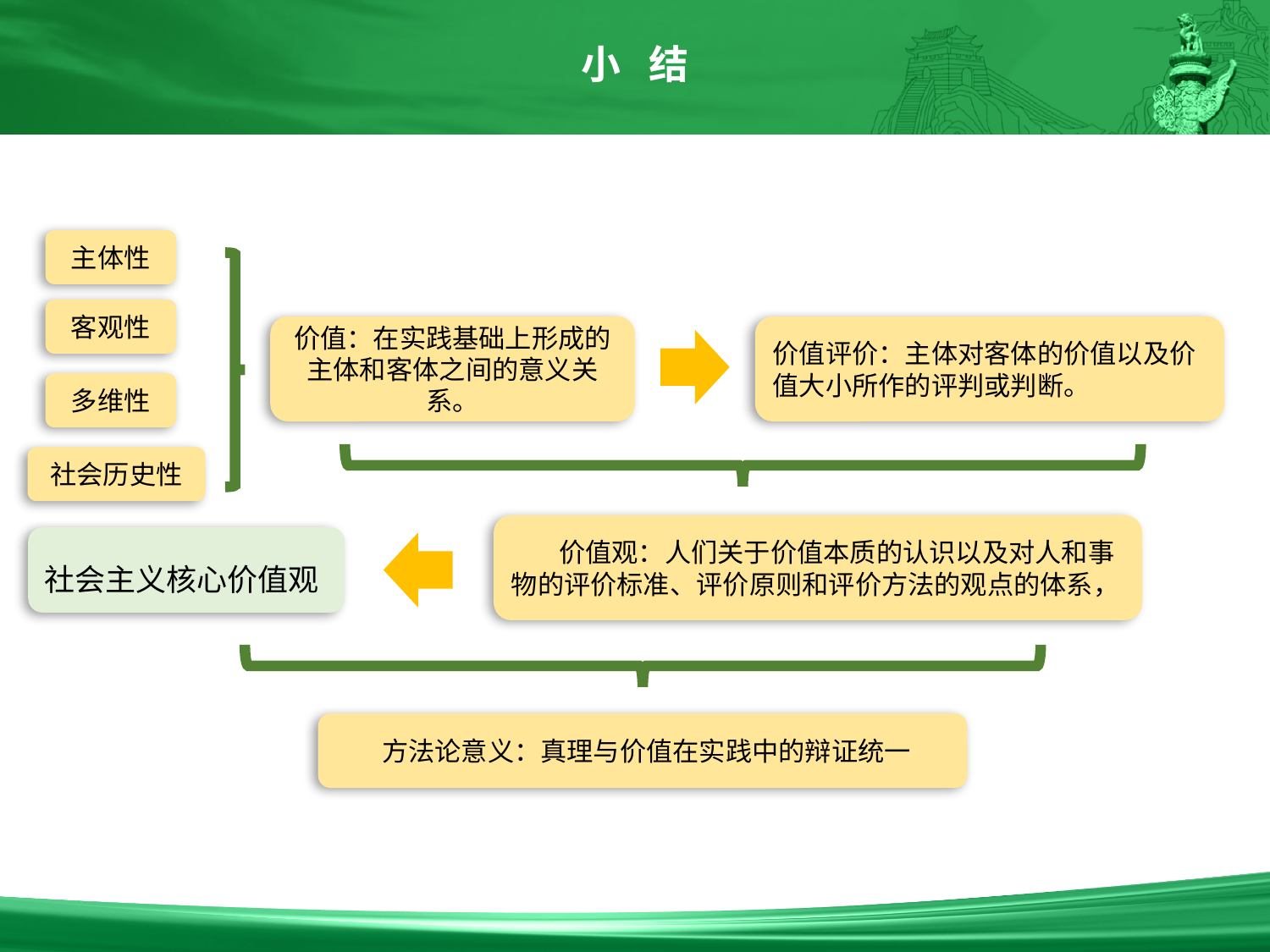

小   结

主体性

客观性
价值：在实践基础上形成的主体和客体之间的意义关系。
价值评价：主体对客体的价值以及价值大小所作的评判或判断。

多维性
社会历史性
       价值观：人们关于价值本质的认识以及对人和事物的评价标准、评价原则和评价方法的观点的体系，
社会主义核心价值观

       方法论意义：真理与价值在实践中的辩证统一